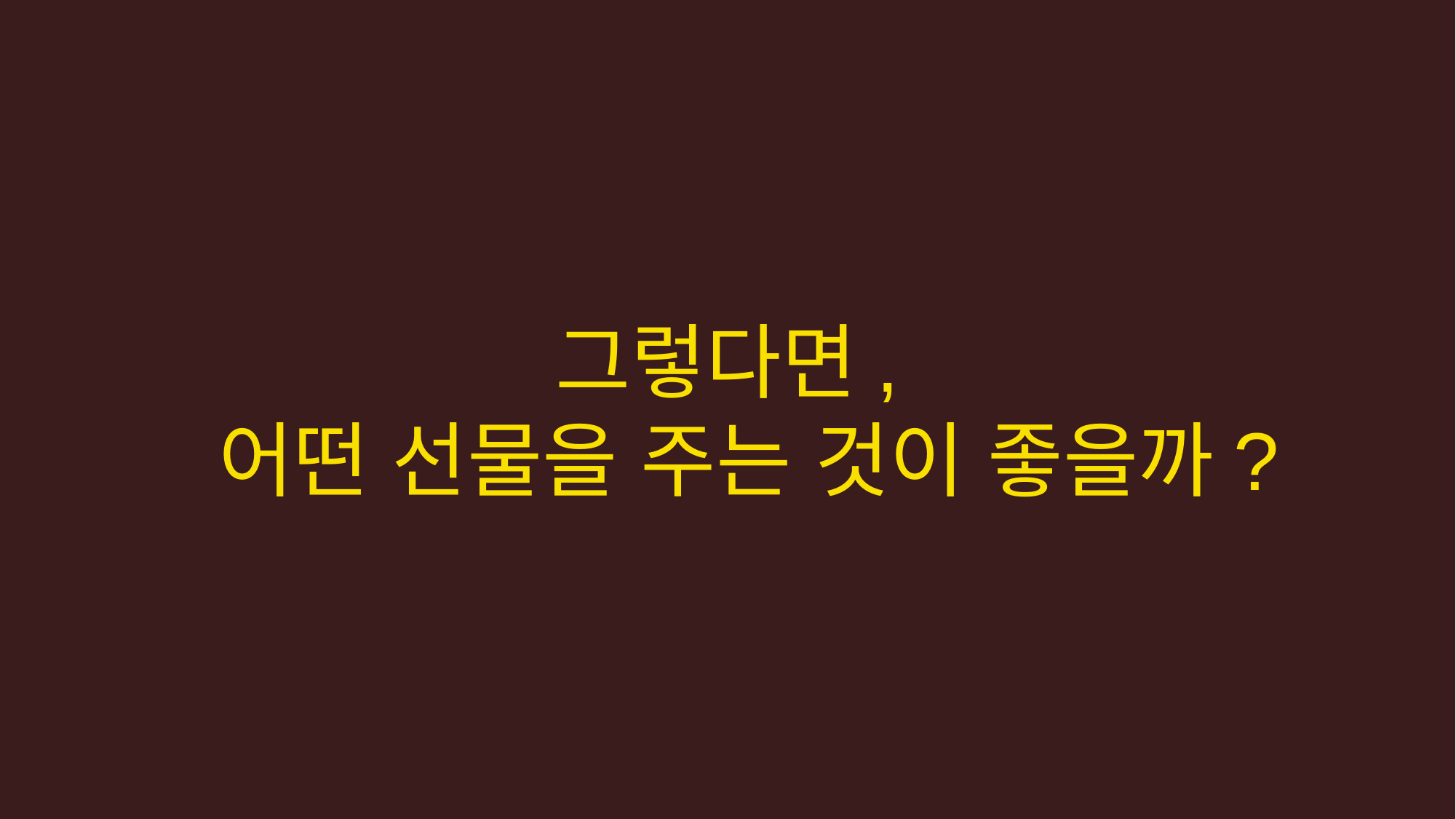

#
그렇다면,
 어떤 선물을 주는 것이 좋을까?